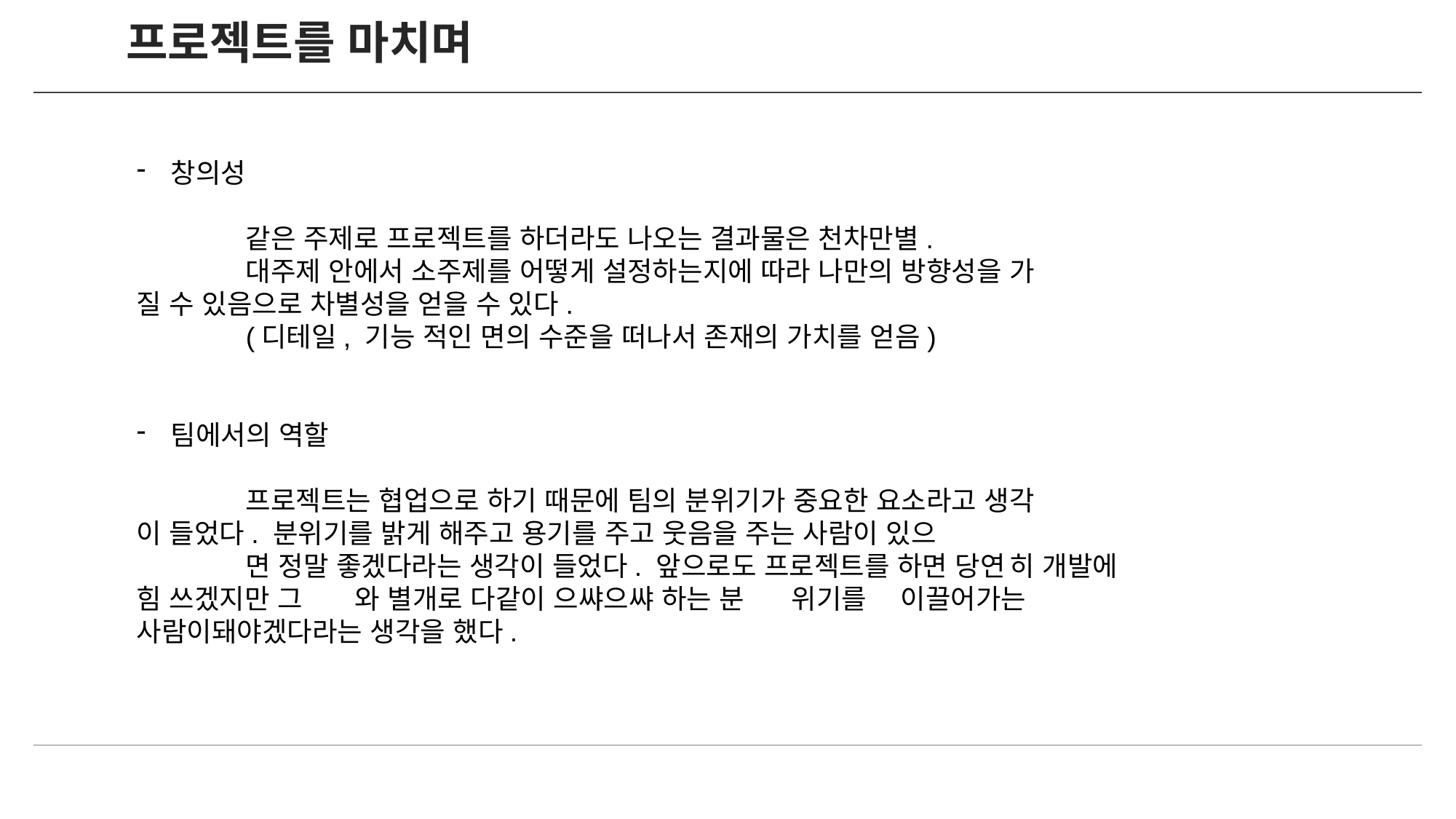

# 프로젝트를 마치며
창의성

	같은 주제로 프로젝트를 하더라도 나오는 결과물은 천차만별.
	대주제 안에서 소주제를 어떻게 설정하는지에 따라 나만의 방향성을 가	질 수 있음으로 차별성을 얻을 수 있다.
	(디테일, 기능 적인 면의 수준을 떠나서 존재의 가치를 얻음)

팀에서의 역할

	프로젝트는 협업으로 하기 때문에 팀의 분위기가 중요한 요소라고 생각	이 들었다. 분위기를 밝게 해주고 용기를 주고 웃음을 주는 사람이 있으
	면 정말 좋겠다라는 생각이 들었다. 앞으로도 프로젝트를 하면 당연	히 개발에 힘 쓰겠지만 그	와 별개로 다같이 으쌰으쌰 하는 분	위기를 	이끌어가는 사람이돼야겠다라는 생각을 했다.